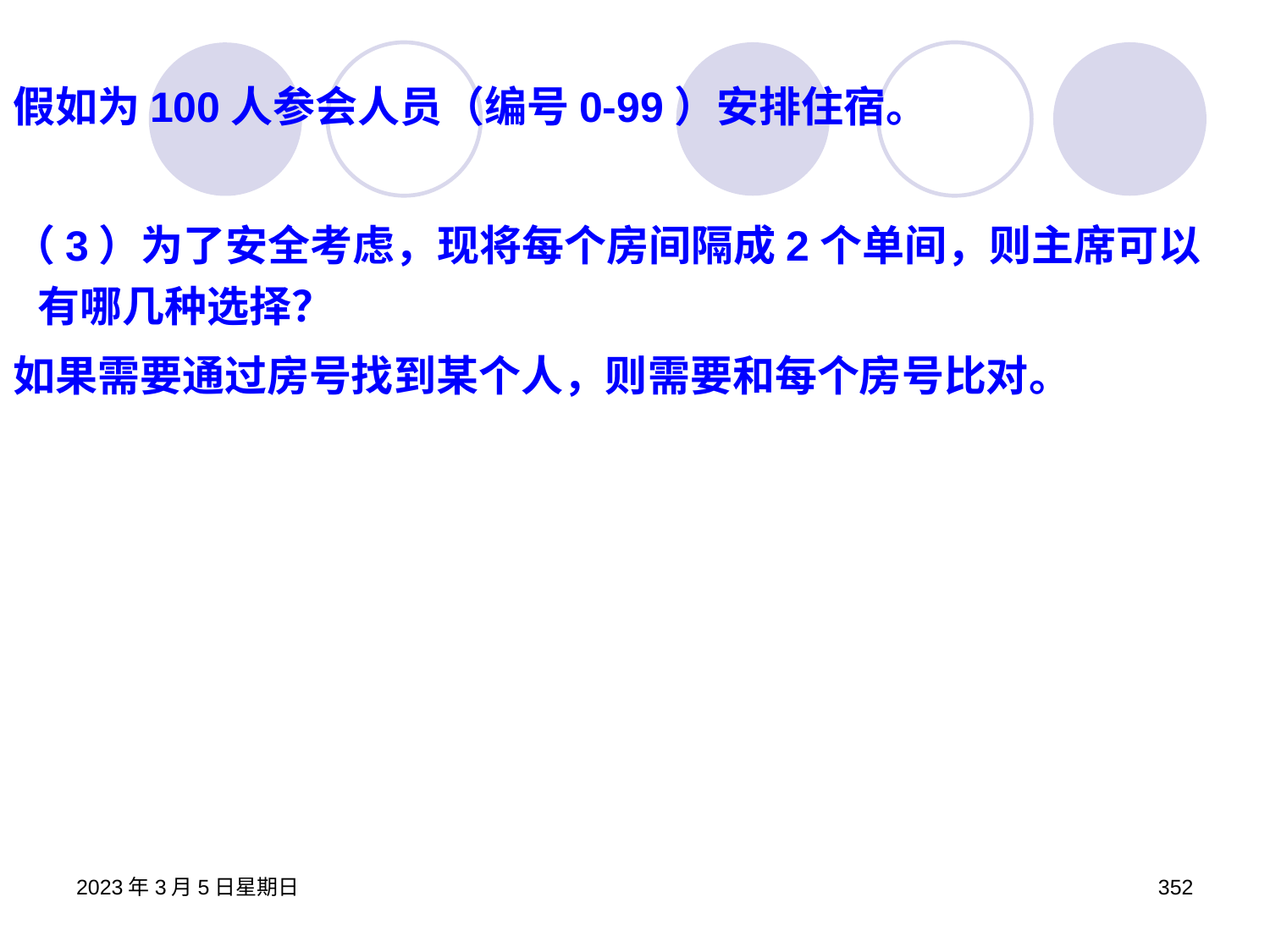

假如为100人参会人员（编号0-99）安排住宿。

（3）为了安全考虑，现将每个房间隔成2个单间，则主席可以有哪几种选择？
如果需要通过房号找到某个人，则需要和每个房号比对。

2023年3月5日星期日
352